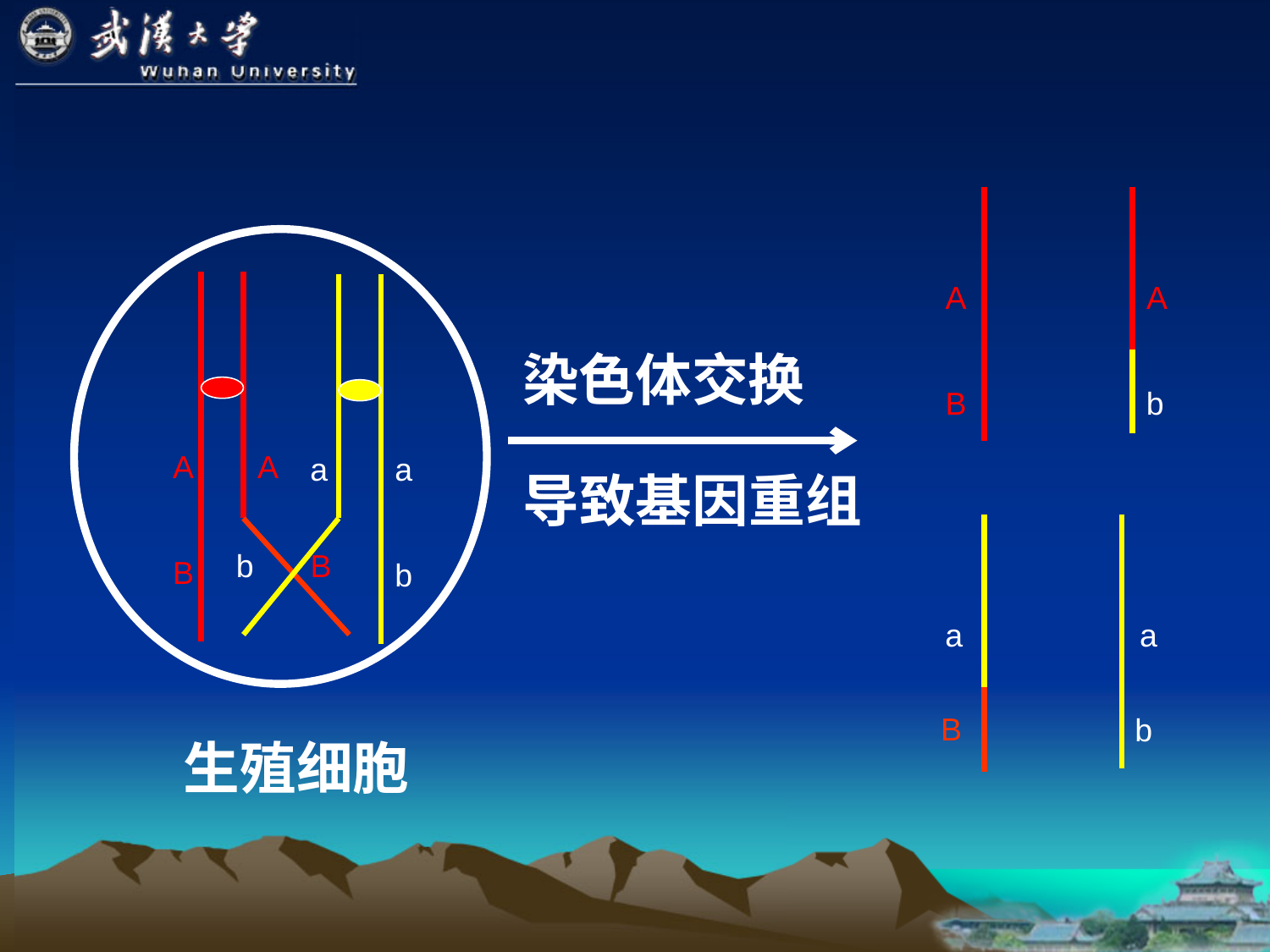

A
A
染色体交换

B
b

A
A
a
a
导致基因重组
b
B
B
b
a
a
B
b
生殖细胞